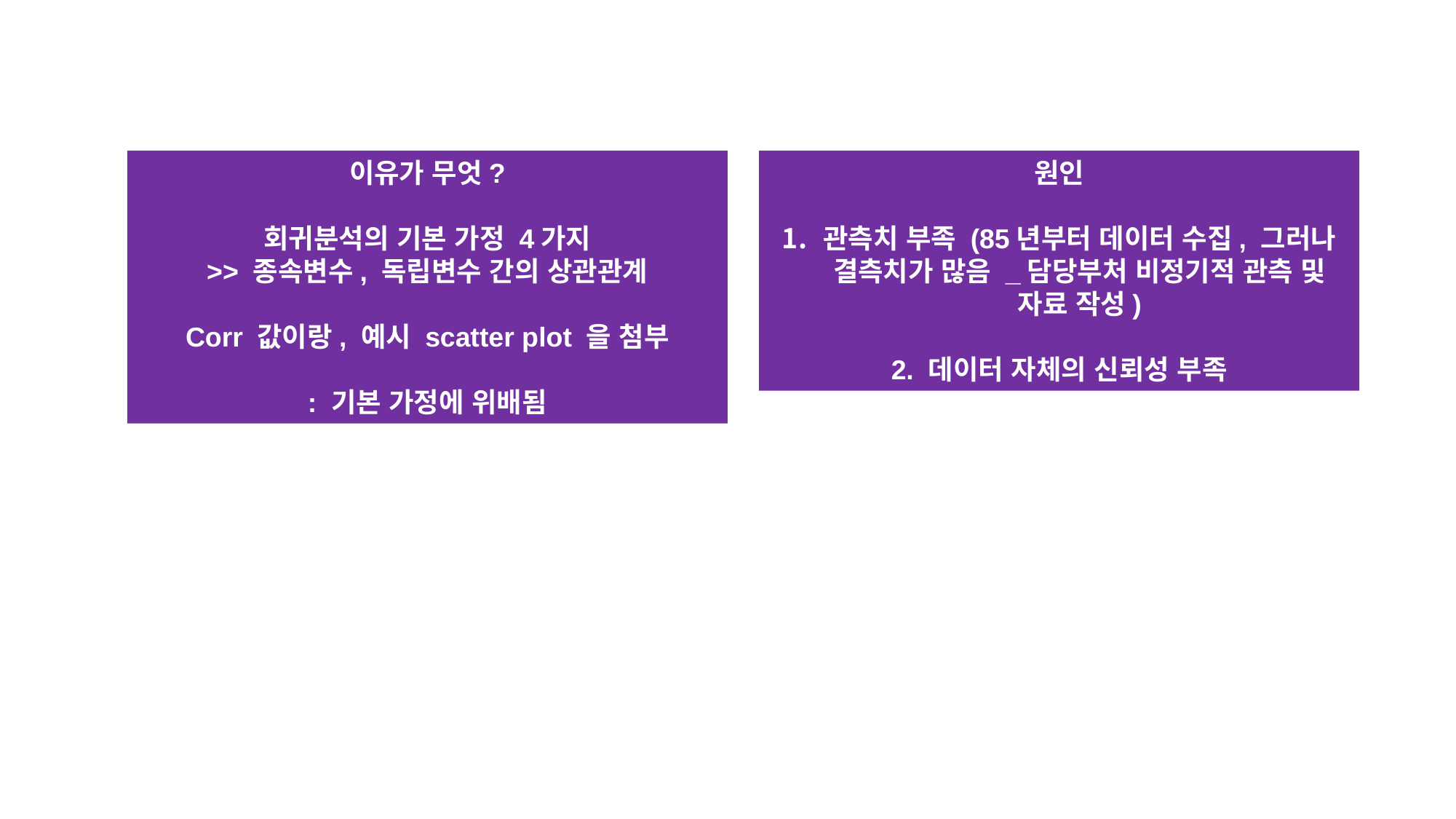

이유가 무엇?

회귀분석의 기본 가정 4가지
>> 종속변수, 독립변수 간의 상관관계

Corr 값이랑, 예시 scatter plot 을 첨부

: 기본 가정에 위배됨
원인

관측치 부족 (85년부터 데이터 수집, 그러나 결측치가 많음 _담당부처 비정기적 관측 및 자료 작성)

2. 데이터 자체의 신뢰성 부족